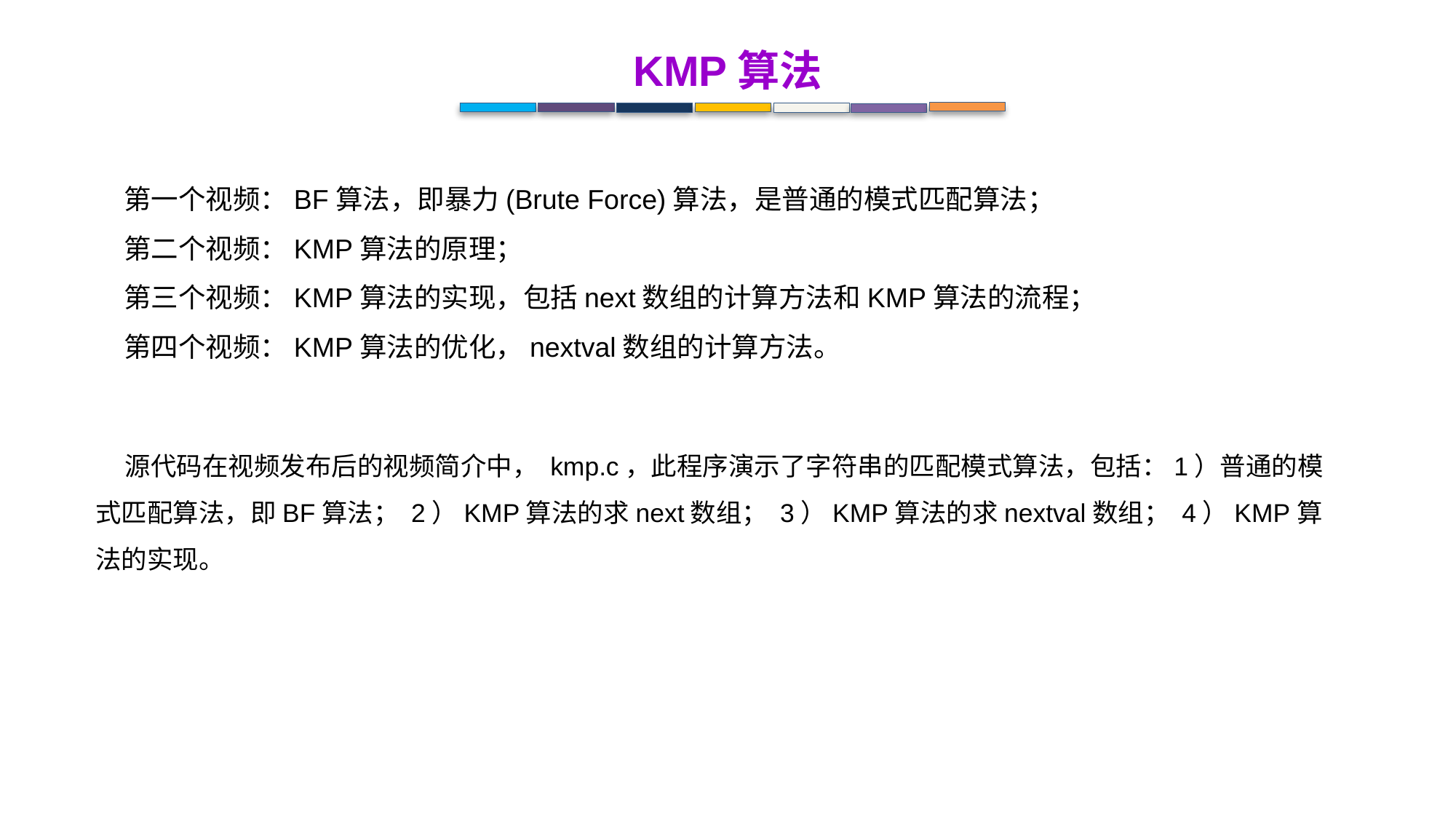

KMP算法

第一个视频：BF算法，即暴力(Brute Force)算法，是普通的模式匹配算法；
第二个视频：KMP算法的原理；
第三个视频：KMP算法的实现，包括next数组的计算方法和KMP算法的流程；
第四个视频：KMP算法的优化，nextval数组的计算方法。
    源代码在视频发布后的视频简介中， kmp.c，此程序演示了字符串的匹配模式算法，包括：1）普通的模式匹配算法，即BF算法； 2）KMP算法的求next数组； 3）KMP算法的求nextval数组； 4）KMP算法的实现。